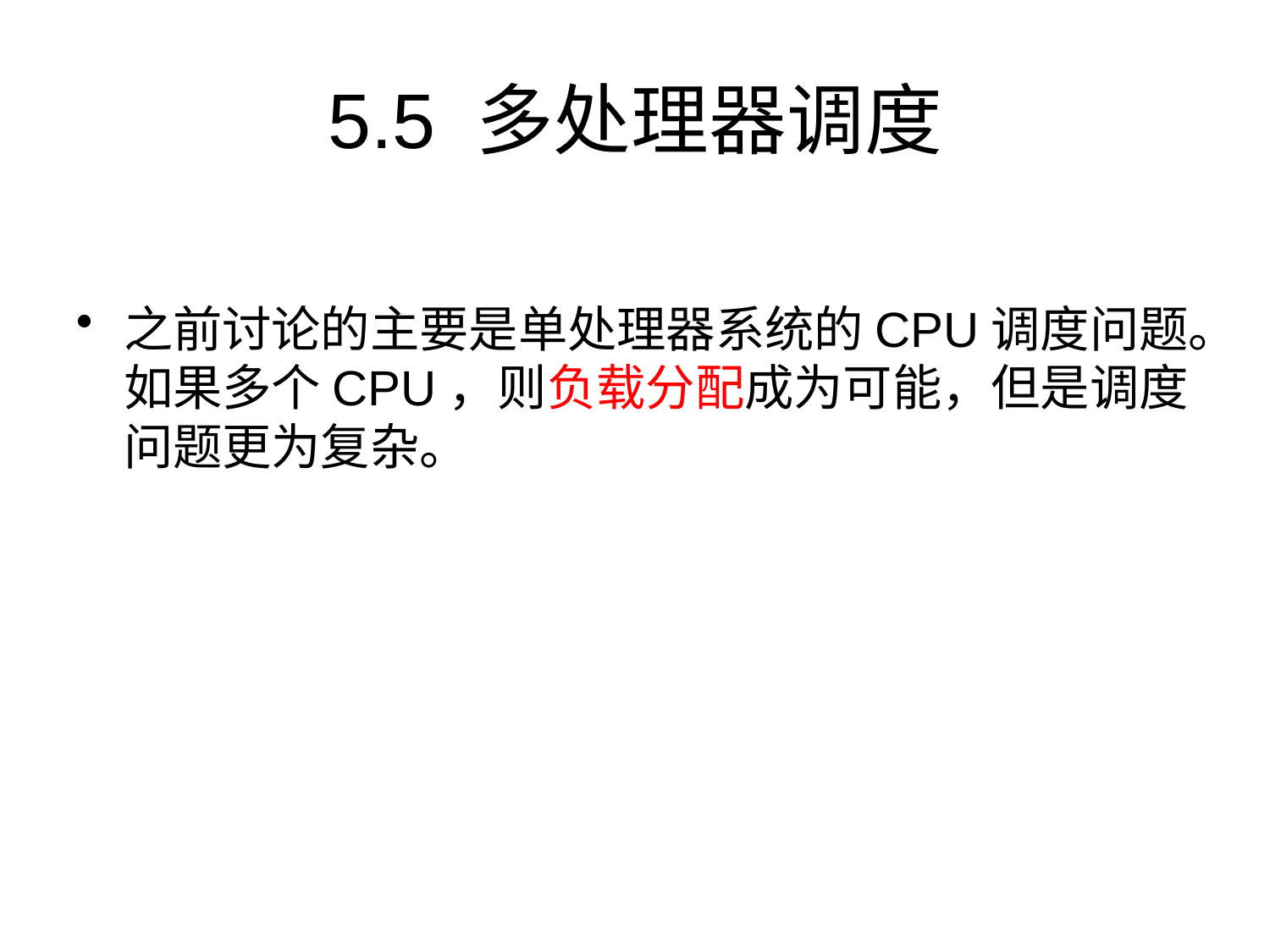

# 5.5 多处理器调度

之前讨论的主要是单处理器系统的CPU调度问题。如果多个CPU，则负载分配成为可能，但是调度问题更为复杂。